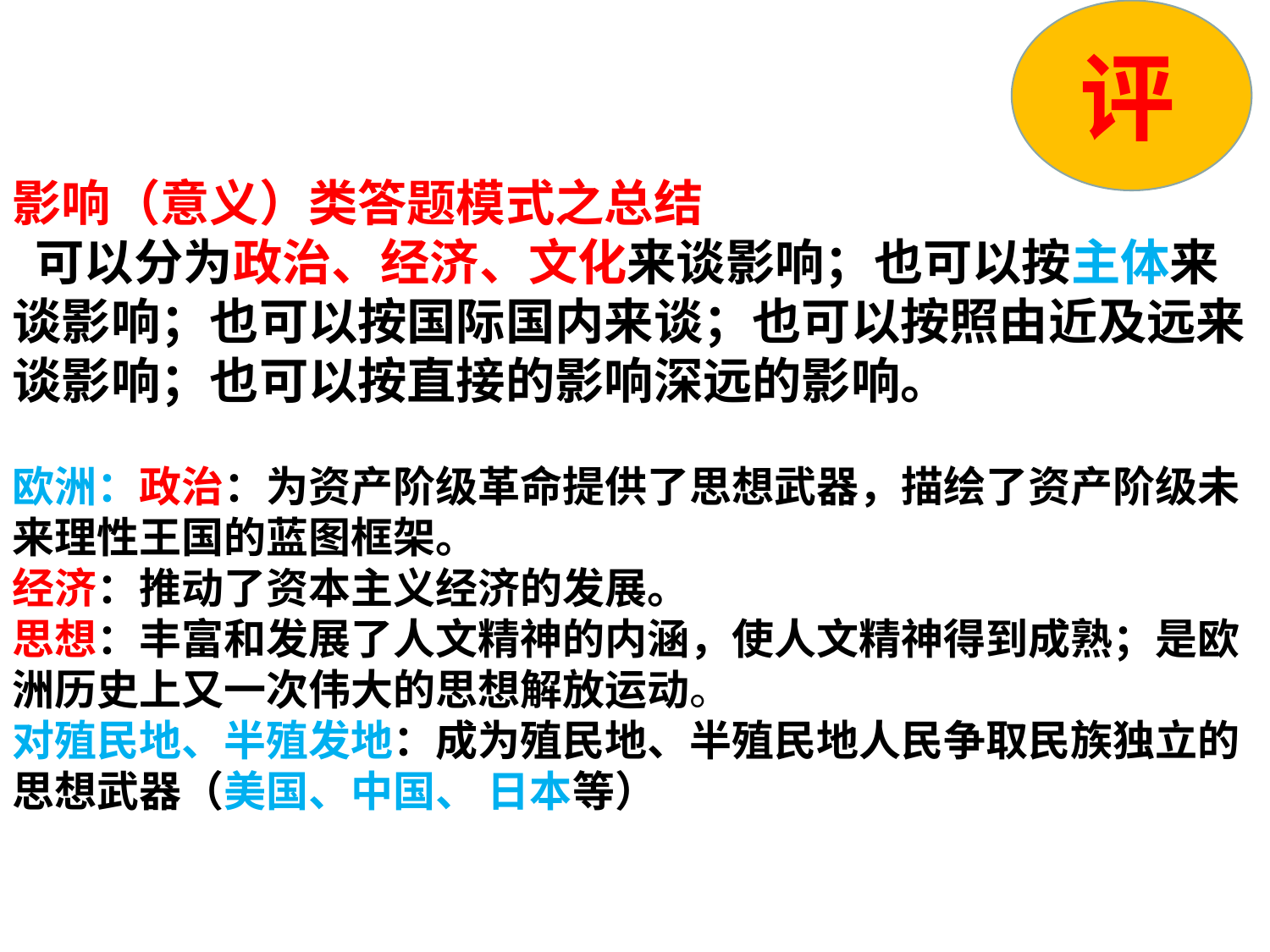

影响（意义）类答题模式之总结
 可以分为政治、经济、文化来谈影响；也可以按主体来谈影响；也可以按国际国内来谈；也可以按照由近及远来谈影响；也可以按直接的影响深远的影响。

欧洲：政治：为资产阶级革命提供了思想武器，描绘了资产阶级未来理性王国的蓝图框架。
经济：推动了资本主义经济的发展。
思想：丰富和发展了人文精神的内涵，使人文精神得到成熟；是欧洲历史上又一次伟大的思想解放运动。
对殖民地、半殖发地：成为殖民地、半殖民地人民争取民族独立的思想武器（美国、中国、 日本等）

评